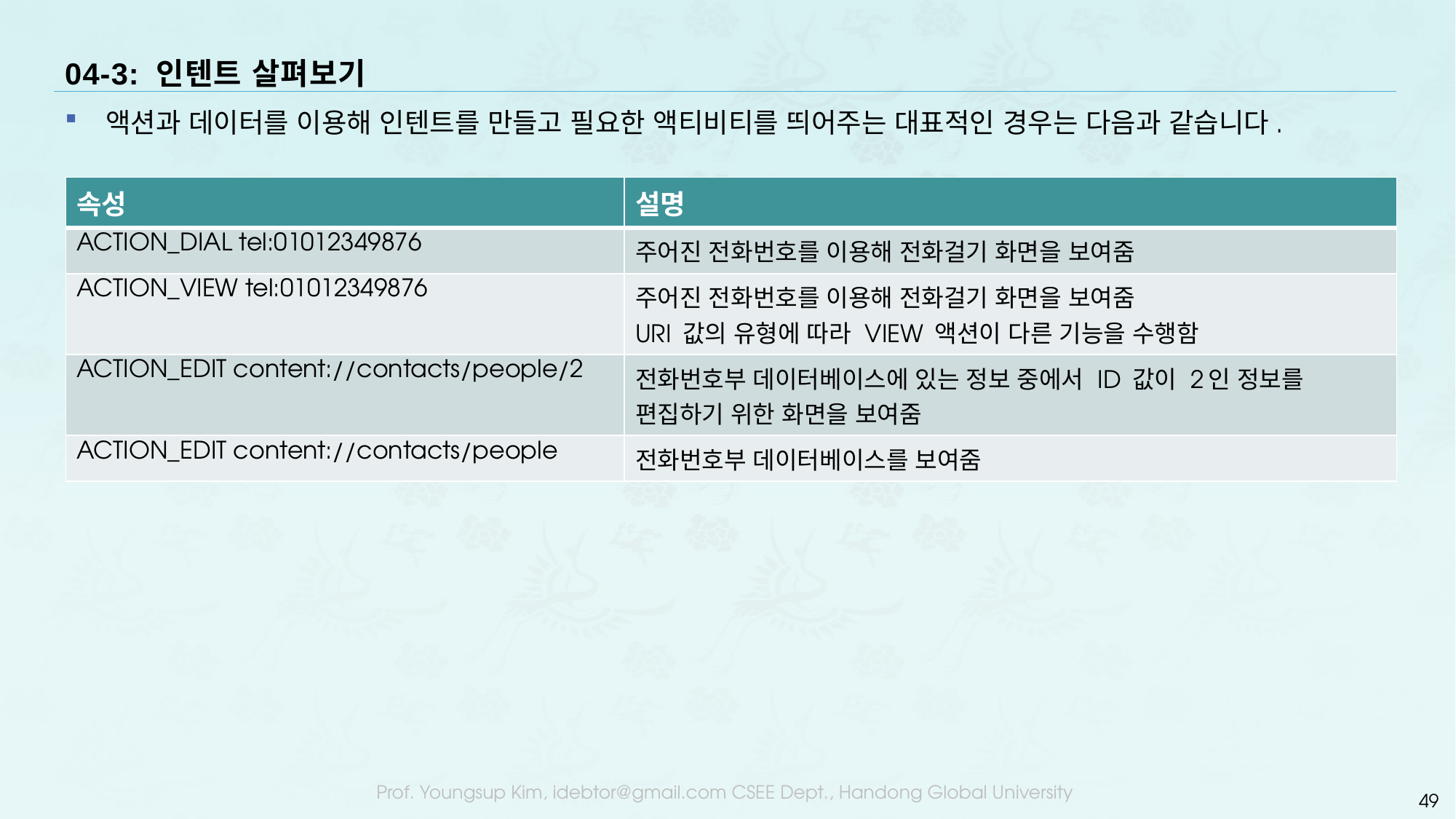

# 04-3: 인텐트 살펴보기
액션과 데이터를 이용해 인텐트를 만들고 필요한 액티비티를 띄어주는 대표적인 경우는 다음과 같습니다.
| 속성 | 설명 |
| --- | --- |
| ACTION\_DIAL tel:01012349876 | 주어진 전화번호를 이용해 전화걸기 화면을 보여줌 |
| ACTION\_VIEW tel:01012349876 | 주어진 전화번호를 이용해 전화걸기 화면을 보여줌 URI 값의 유형에 따라 VIEW 액션이 다른 기능을 수행함 |
| ACTION\_EDIT content://contacts/people/2 | 전화번호부 데이터베이스에 있는 정보 중에서 ID 값이 2인 정보를 편집하기 위한 화면을 보여줌 |
| ACTION\_EDIT content://contacts/people | 전화번호부 데이터베이스를 보여줌 |
49